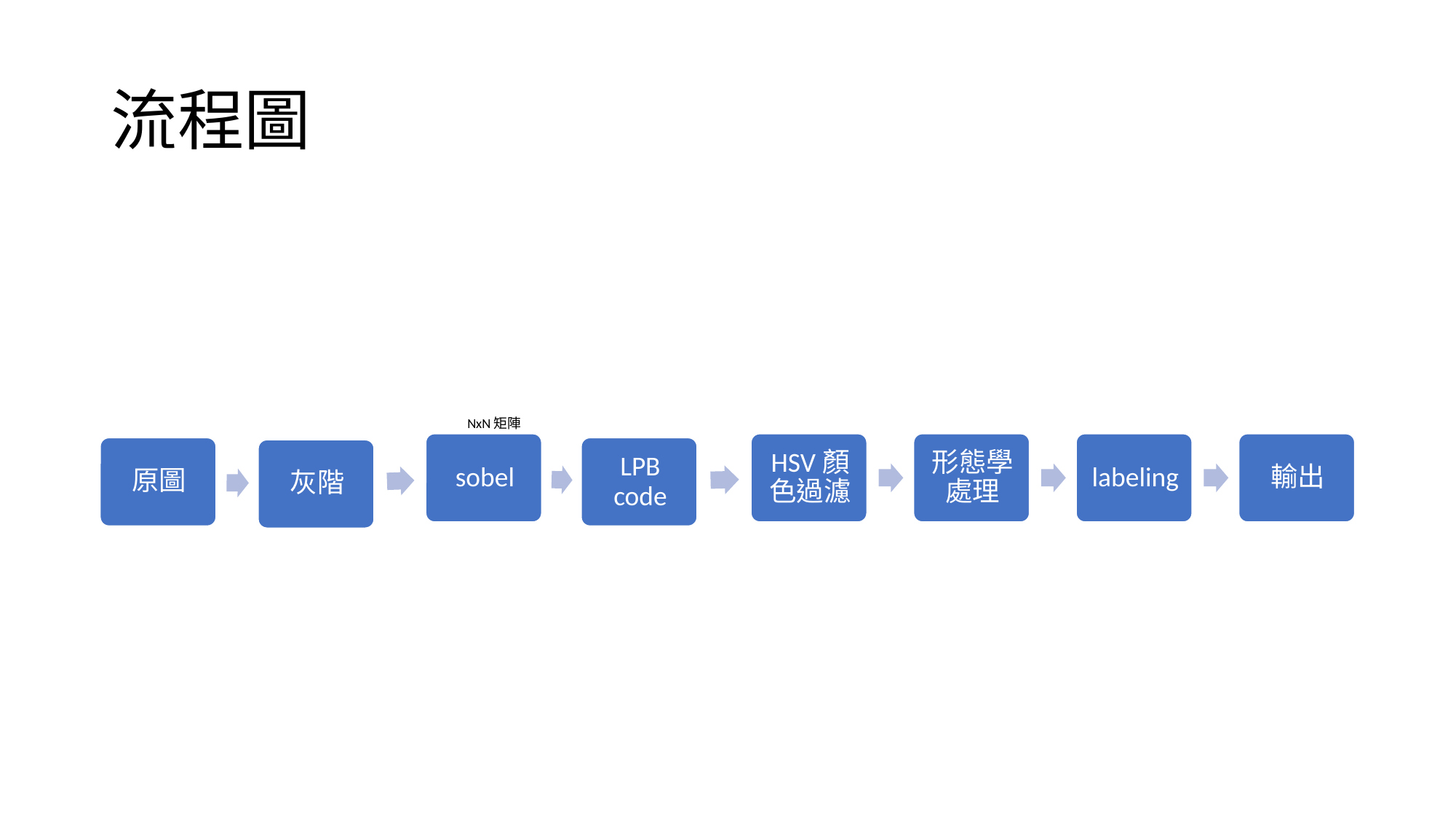

# 流程圖
原圖

灰階

sobel

LPB code

HSV顏色過濾

形態學處理

labeling

輸出
NxN矩陣